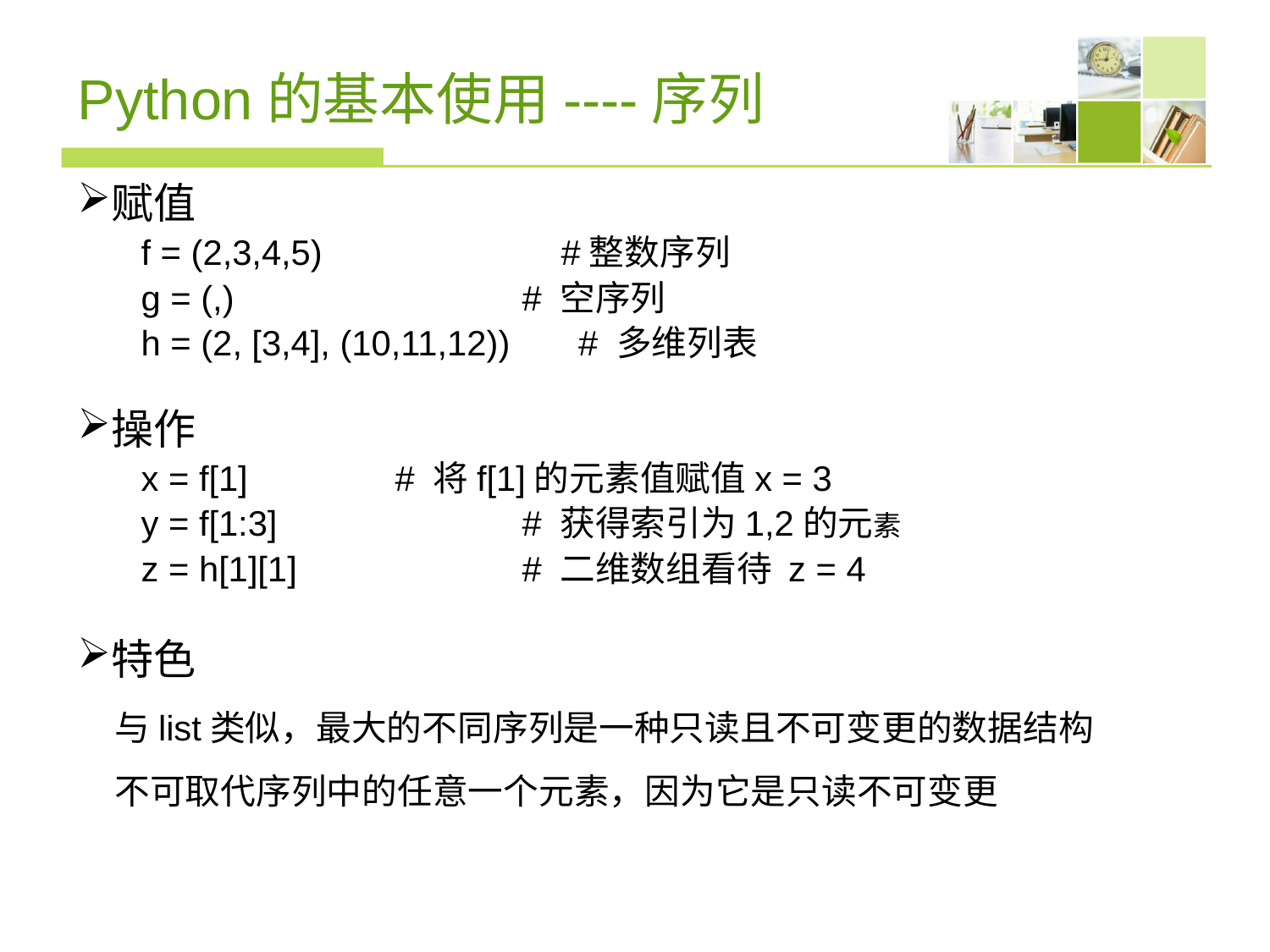

# Python的基本使用----序列
赋值
f = (2,3,4,5) 		    #整数序列
g = (,) 			# 空序列
h = (2, [3,4], (10,11,12))       # 多维列表

操作
x = f[1] 		# 将f[1]的元素值赋值x = 3
y = f[1:3] 		# 获得索引为1,2的元素
z = h[1][1] 		# 二维数组看待 z = 4

特色
与list类似，最大的不同序列是一种只读且不可变更的数据结构
不可取代序列中的任意一个元素，因为它是只读不可变更